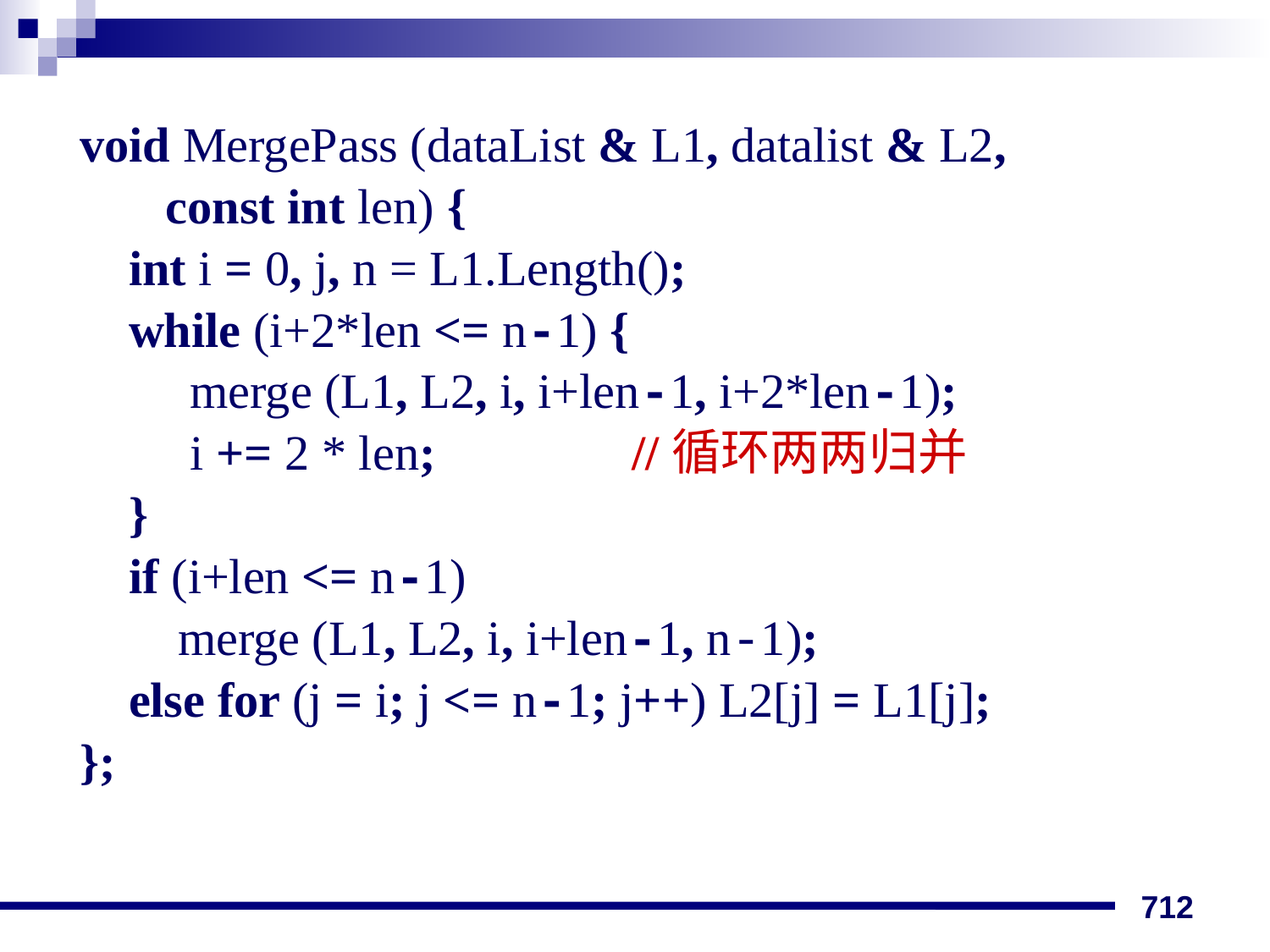

void MergePass (dataList & L1, datalist & L2,
       const int len) {
    int i = 0, j, n = L1.Length();
    while (i+2*len <= n-1) {
         merge (L1, L2, i, i+len-1, i+2*len-1);
         i += 2 * len;                //循环两两归并
    }
    if (i+len <= n-1)
        merge (L1, L2, i, i+len-1, n-1);
    else for (j = i; j <= n-1; j++) L2[j] = L1[j];
};
712